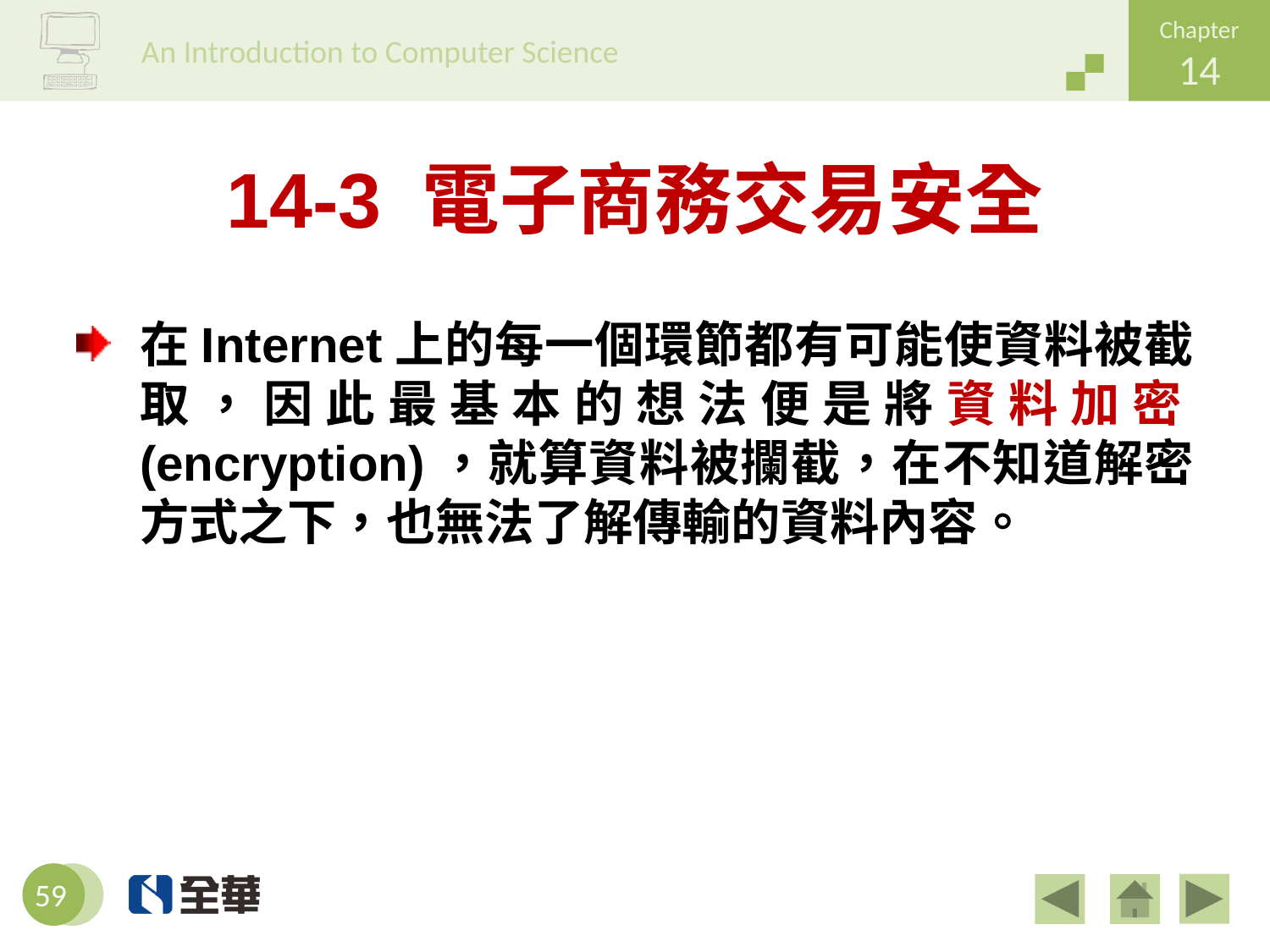

# 14-3 電子商務交易安全
在Internet上的每一個環節都有可能使資料被截取，因此最基本的想法便是將資料加密(encryption)，就算資料被攔截，在不知道解密方式之下，也無法了解傳輸的資料內容。